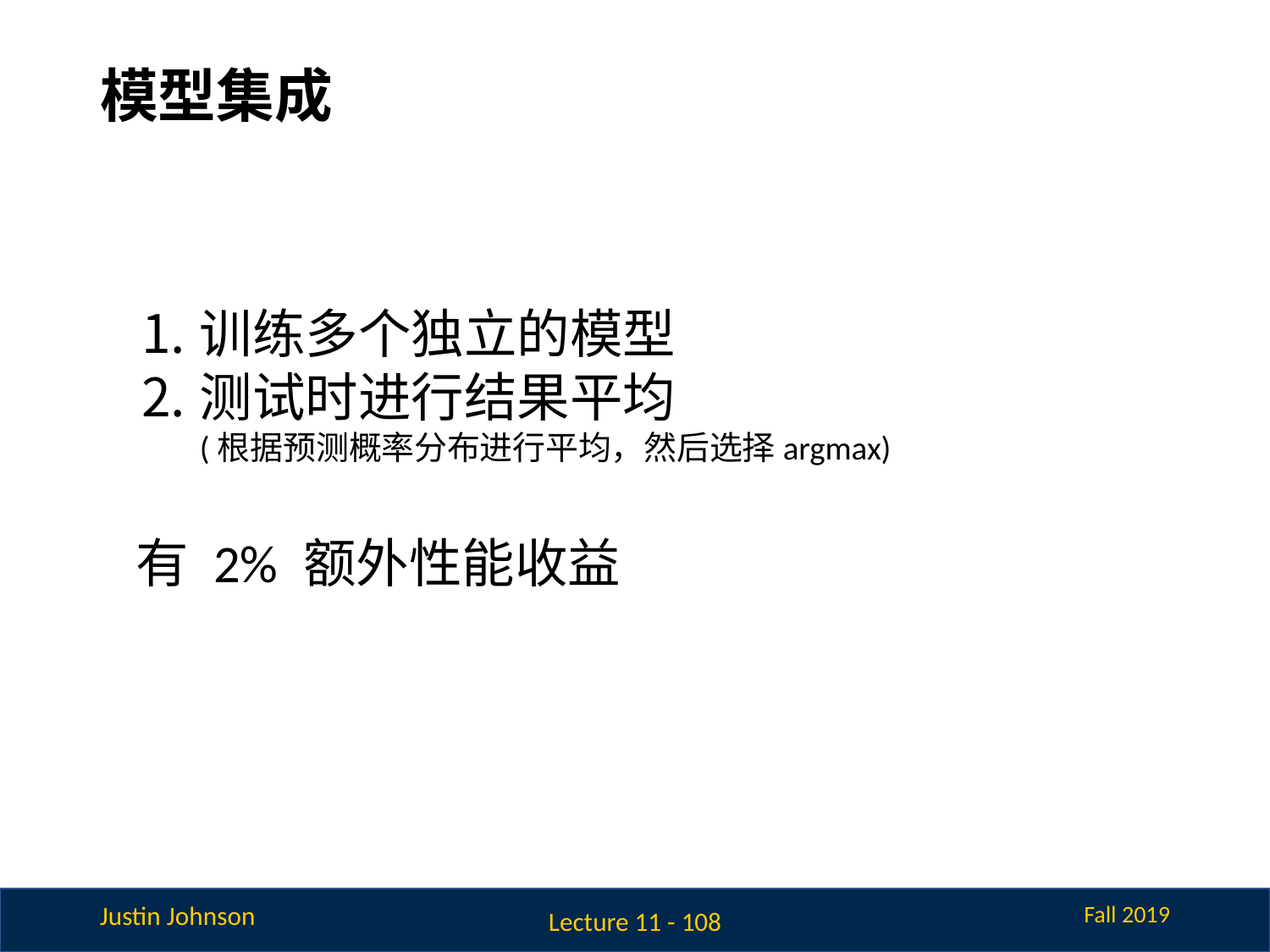

# 模型集成
训练多个独立的模型
测试时进行结果平均
(根据预测概率分布进行平均，然后选择argmax)

有 2% 额外性能收益
Lecture 11 - 108